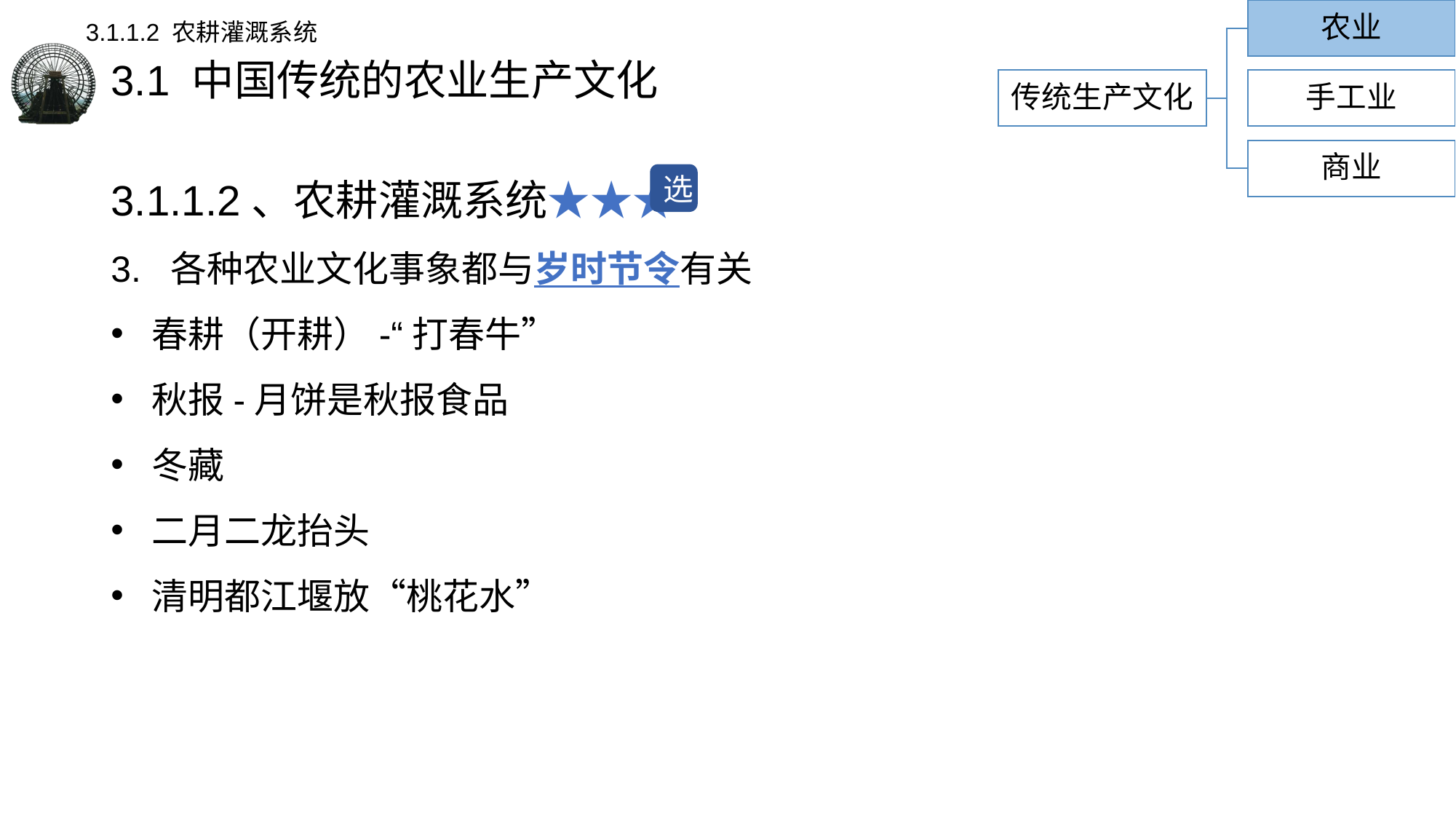

农业
3.1.1.2 农耕灌溉系统

# 3.1 中国传统的农业生产文化
传统生产文化
手工业

商业
3.1.1.2、农耕灌溉系统★★★
3.  各种农业文化事象都与岁时节令有关
春耕（开耕）-“打春牛”
秋报-月饼是秋报食品
冬藏
二月二龙抬头
清明都江堰放“桃花水”

选
22